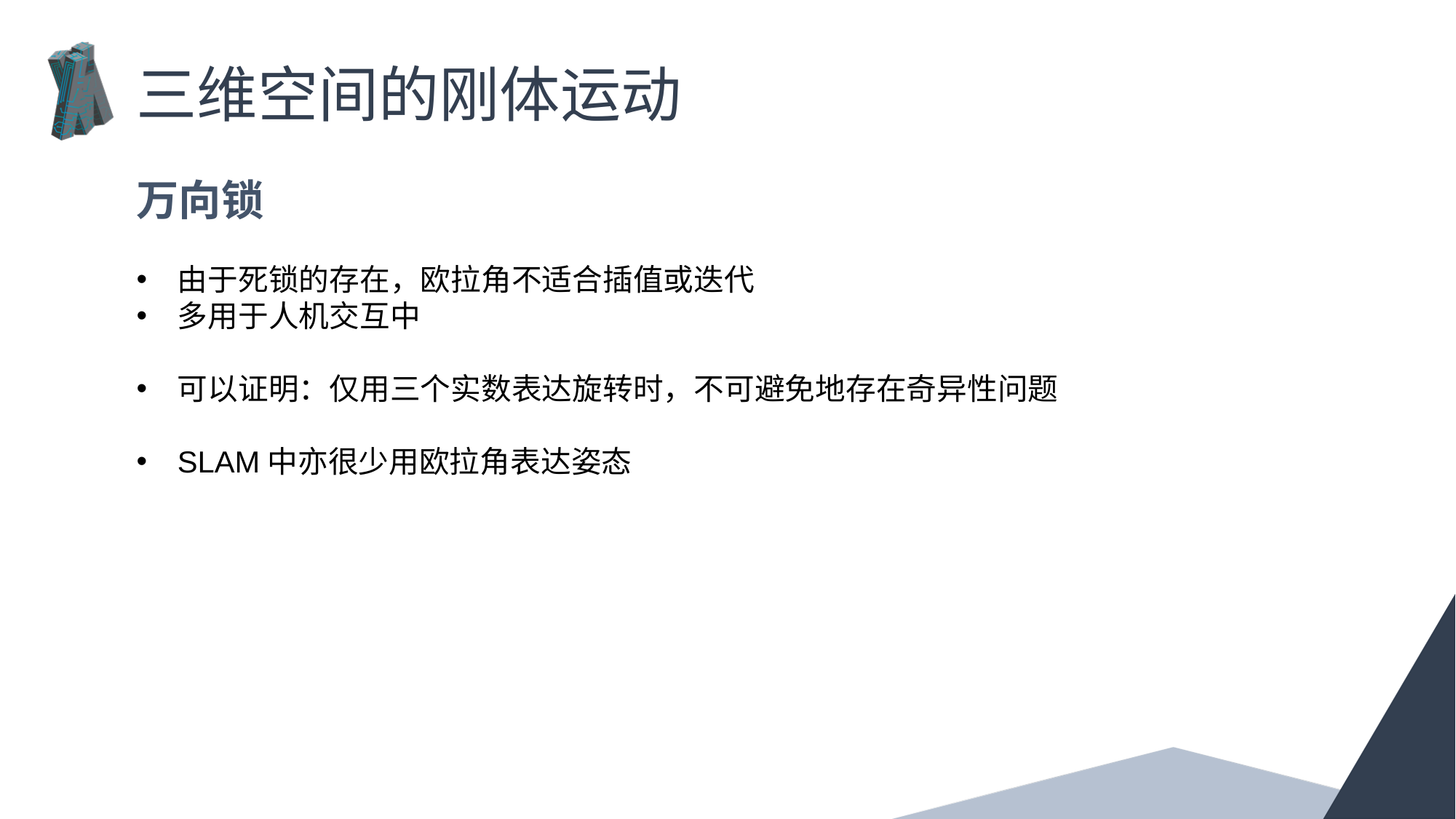

三维空间的刚体运动
万向锁

由于死锁的存在，欧拉角不适合插值或迭代
多用于人机交互中

可以证明：仅用三个实数表达旋转时，不可避免地存在奇异性问题

SLAM中亦很少用欧拉角表达姿态